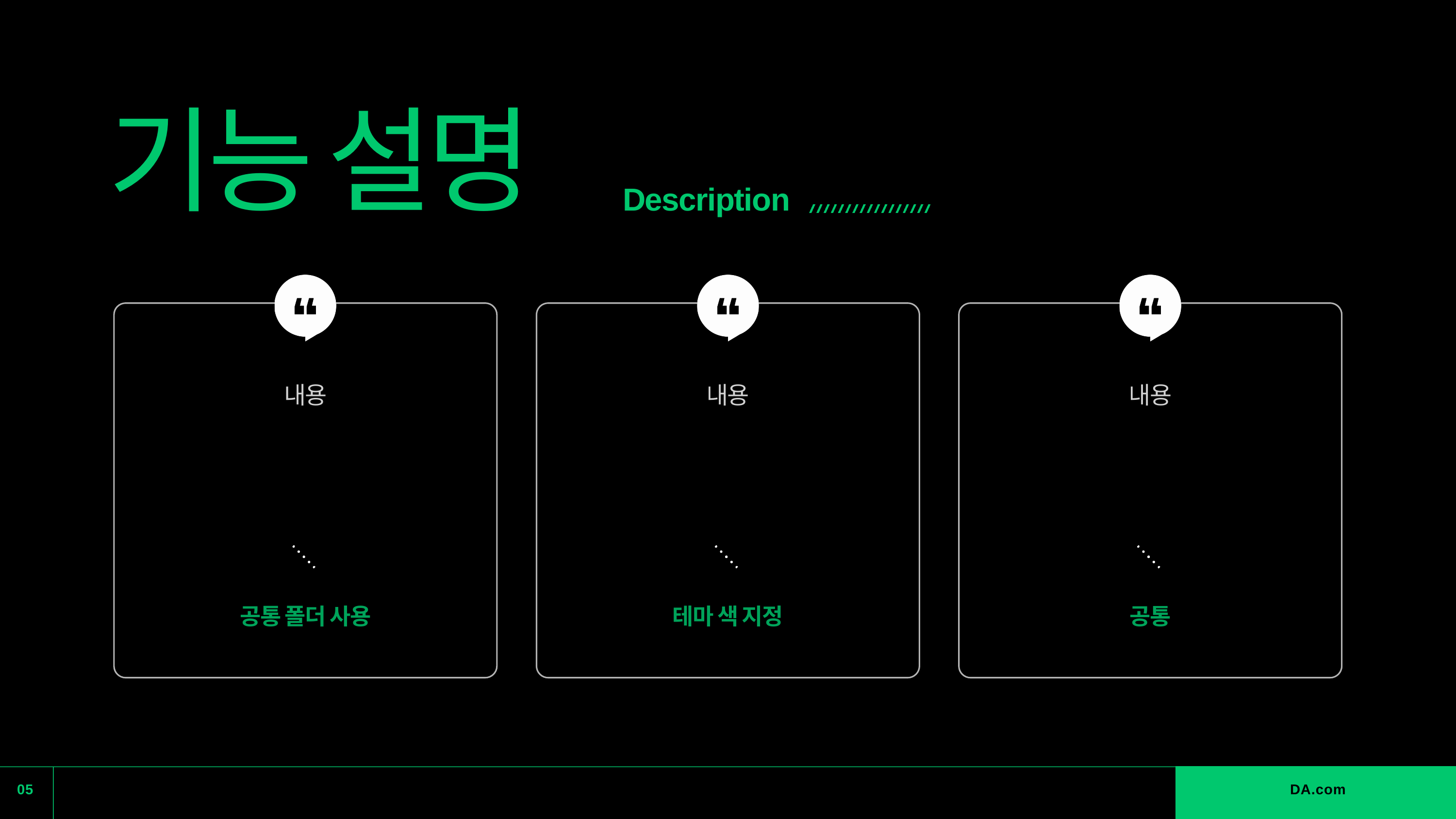

기능 설명
Description

내용

내용

내용

공통 폴더 사용
테마 색 지정
공통

05
DA.com